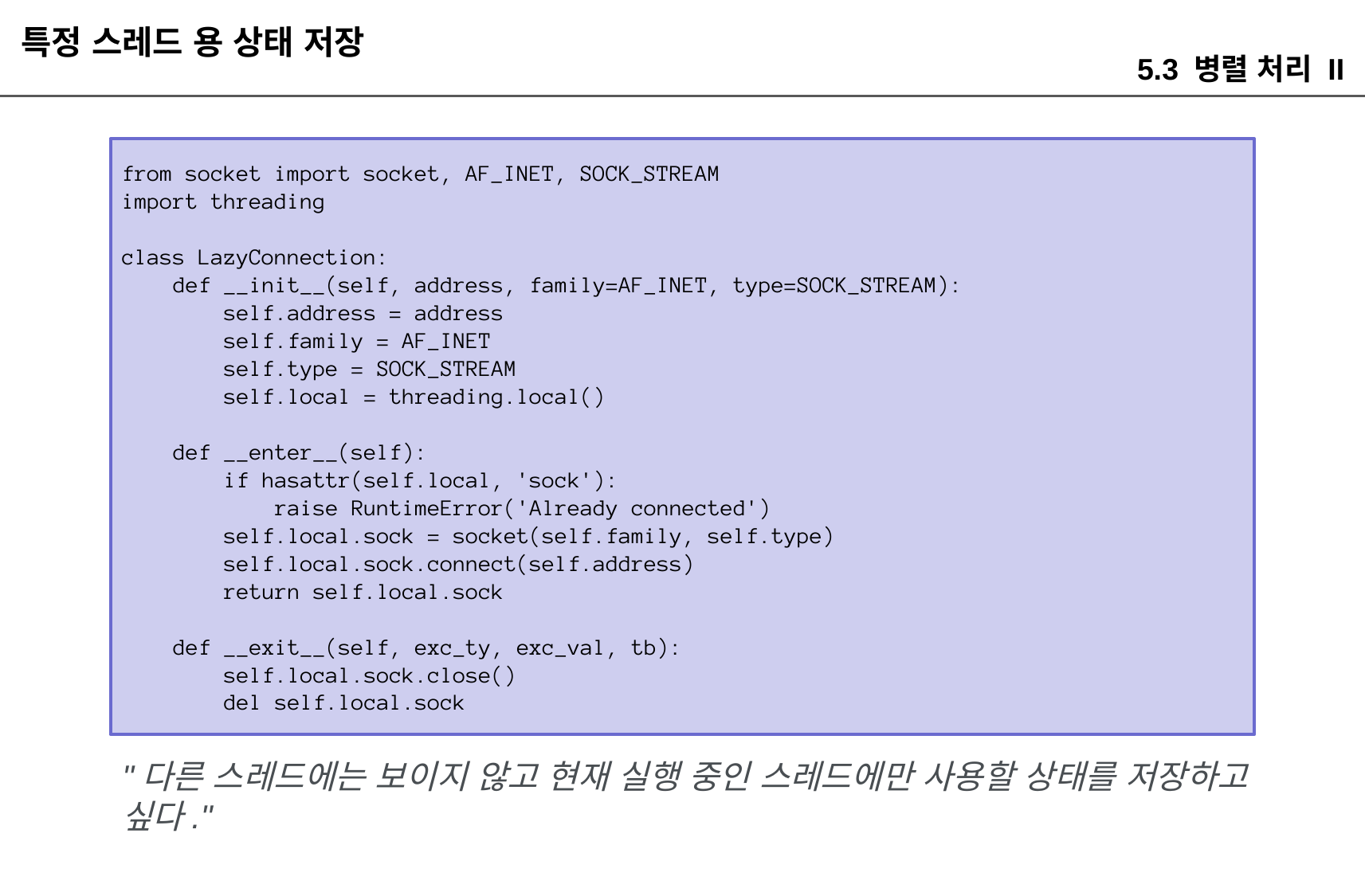

특정 스레드 용 상태 저장
5.3 병렬 처리 II
from socket import socket, AF_INET, SOCK_STREAM
import threading

class LazyConnection:
    def __init__(self, address, family=AF_INET, type=SOCK_STREAM):
        self.address = address
        self.family = AF_INET
        self.type = SOCK_STREAM
        self.local = threading.local()

    def __enter__(self):
        if hasattr(self.local, 'sock'):
            raise RuntimeError('Already connected')
        self.local.sock = socket(self.family, self.type)
        self.local.sock.connect(self.address)
        return self.local.sock

    def __exit__(self, exc_ty, exc_val, tb):
        self.local.sock.close()
        del self.local.sock
"다른 스레드에는 보이지 않고 현재 실행 중인 스레드에만 사용할 상태를 저장하고 싶다."